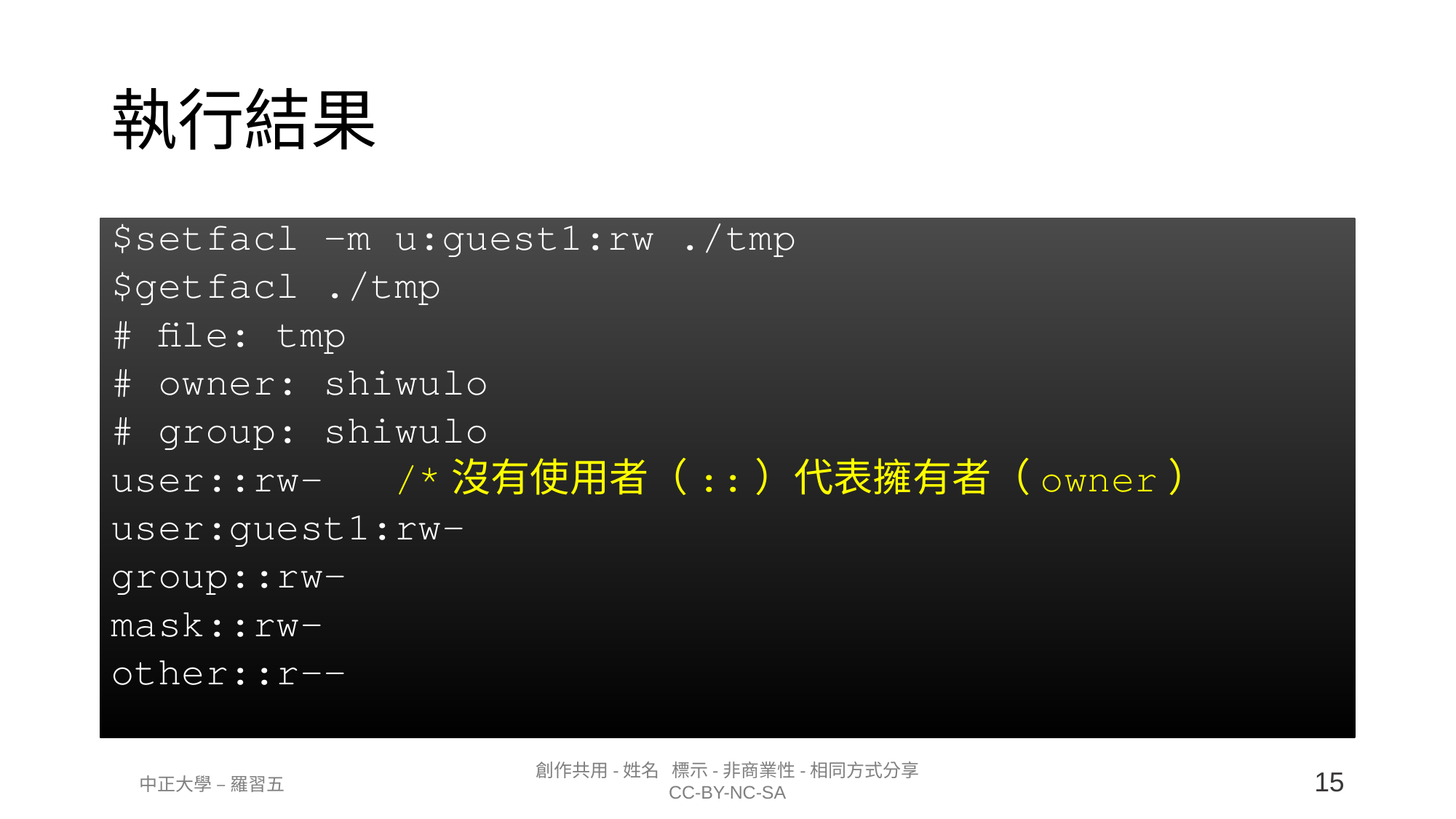

執行結果
$setfacl -m u:guest1:rw ./tmp
$getfacl ./tmp
# file: tmp
# owner: shiwulo
# group: shiwulo
user::rw-   /*沒有使用者（::）代表擁有者（owner）
user:guest1:rw-
group::rw-
mask::rw-
other::r--